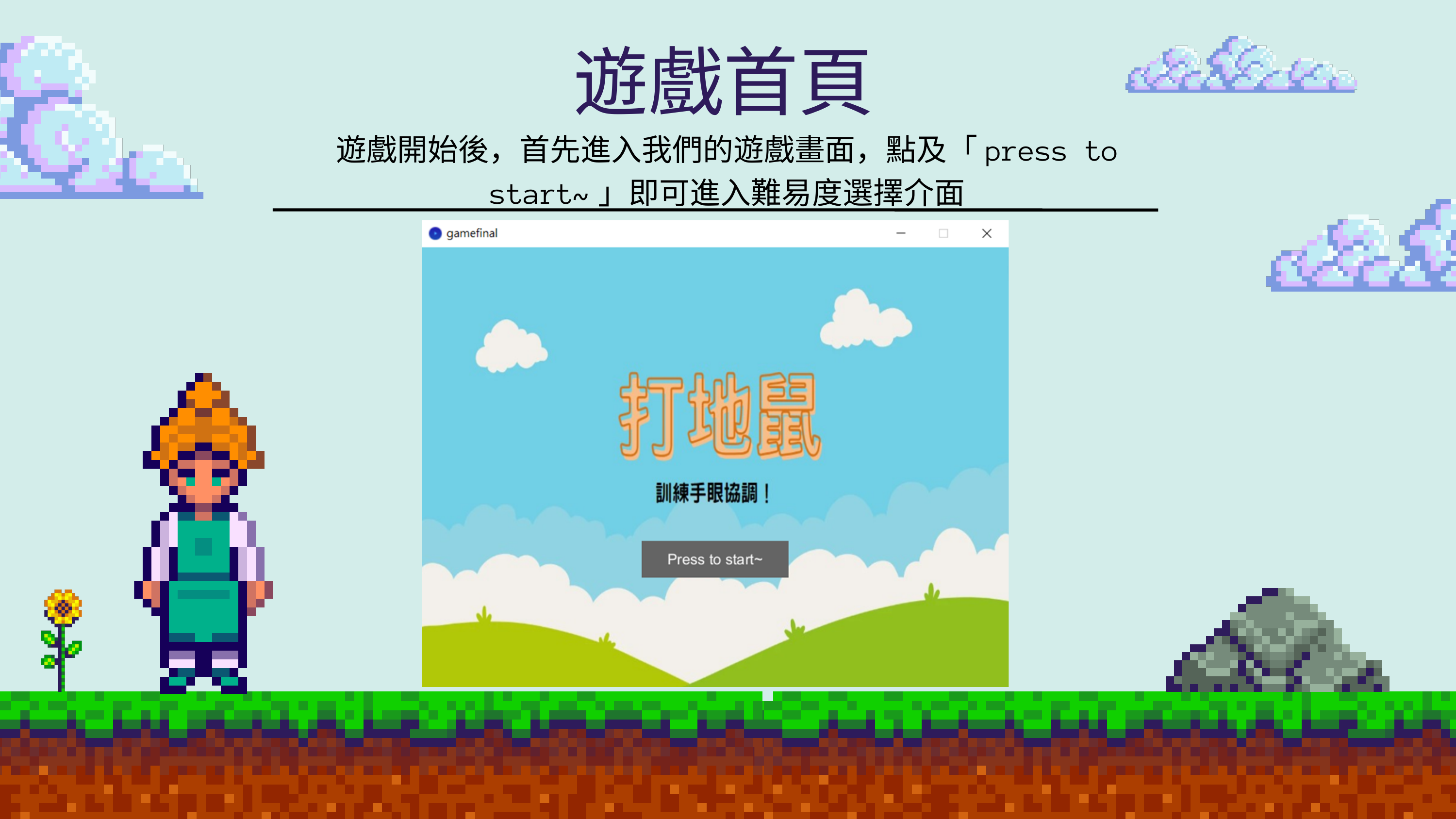

遊戲首頁

遊戲開始後，首先進入我們的遊戲畫面，點及「press to start~」即可進入難易度選擇介面